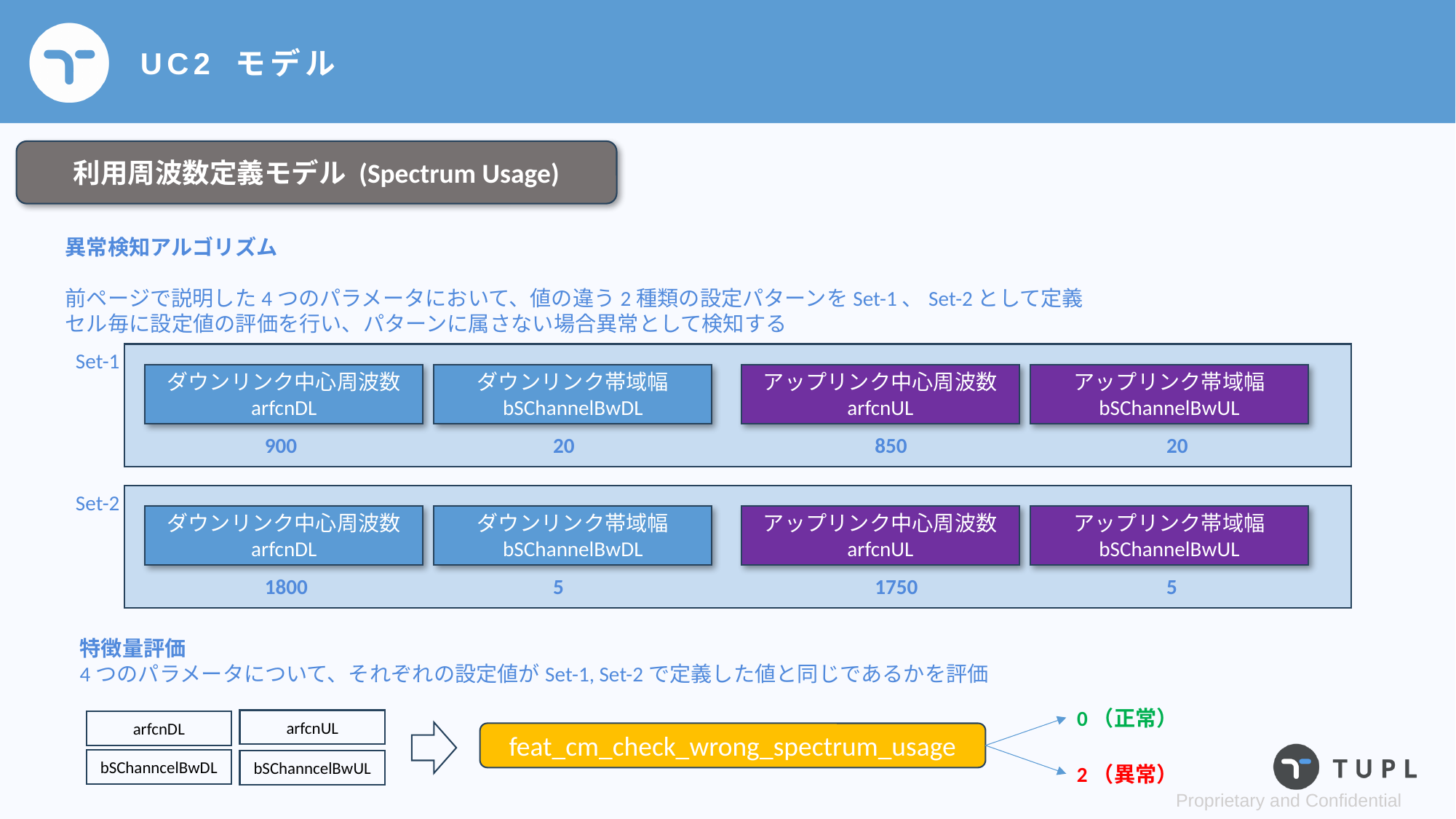

# UC2 モデル
利用周波数定義モデル (Spectrum Usage)
異常検知アルゴリズム

前ページで説明した4つのパラメータにおいて、値の違う2種類の設定パターンをSet-1、Set-2として定義
セル毎に設定値の評価を行い、パターンに属さない場合異常として検知する
Set-1

ダウンリンク中心周波数
arfcnDL
ダウンリンク帯域幅
bSChannelBwDL
アップリンク中心周波数
arfcnUL
アップリンク帯域幅
bSChannelBwUL
900
20
850
20
Set-2

ダウンリンク中心周波数
arfcnDL
ダウンリンク帯域幅
bSChannelBwDL
アップリンク中心周波数
arfcnUL
アップリンク帯域幅
bSChannelBwUL
1800
5
1750
5
特徴量評価
4つのパラメータについて、それぞれの設定値がSet-1, Set-2で定義した値と同じであるかを評価
0（正常）
arfcnUL
arfcnDL

feat_cm_check_wrong_spectrum_usage
bSChanncelBwDL
bSChanncelBwUL
2（異常）